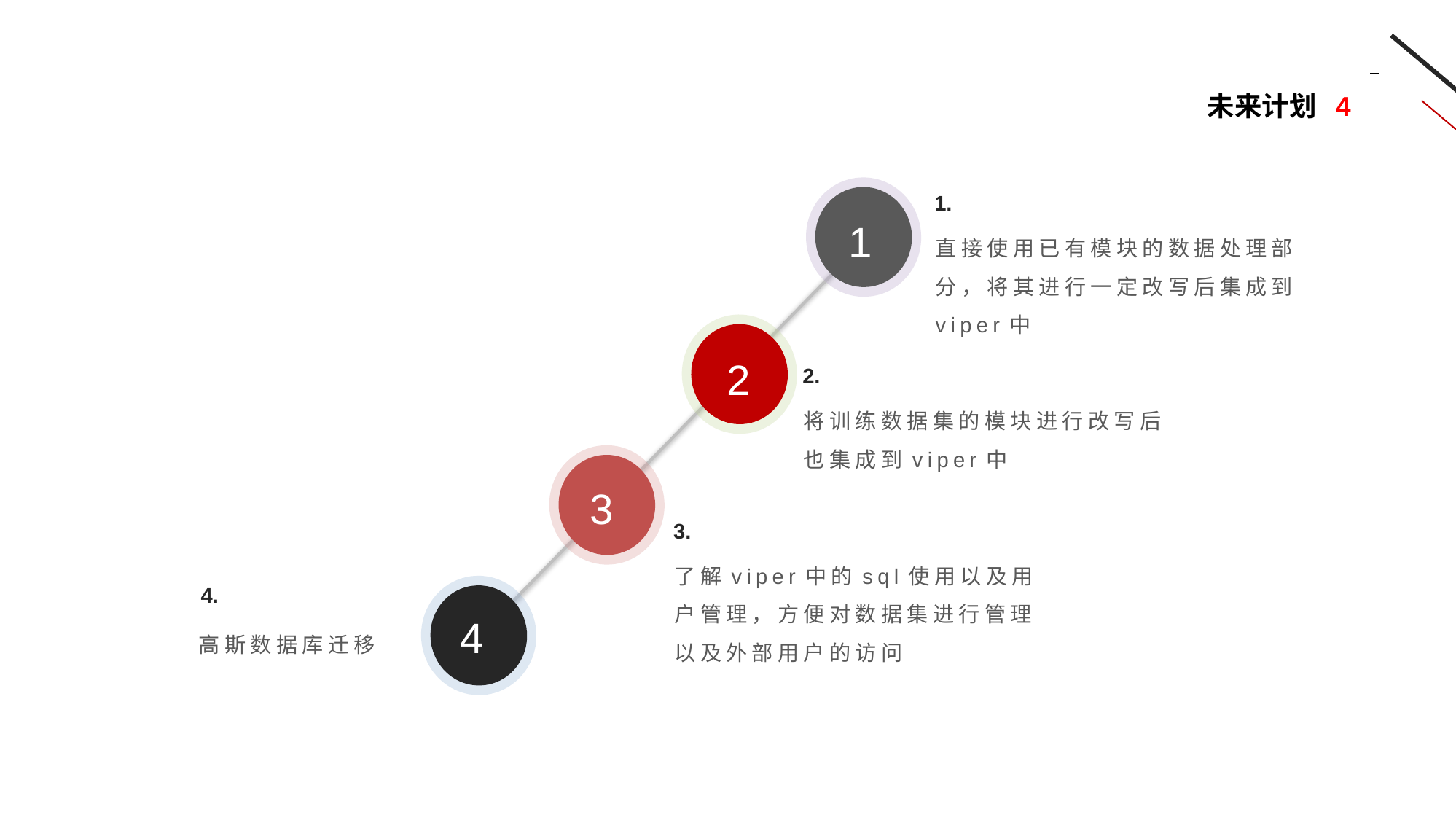

未来计划  4

1.
直接使用已有模块的数据处理部分，将其进行一定改写后集成到viper中
1
2
2.
将训练数据集的模块进行改写后也集成到viper中
3
3.
了解viper中的sql使用以及用户管理，方便对数据集进行管理以及外部用户的访问
4.
高斯数据库迁移
4